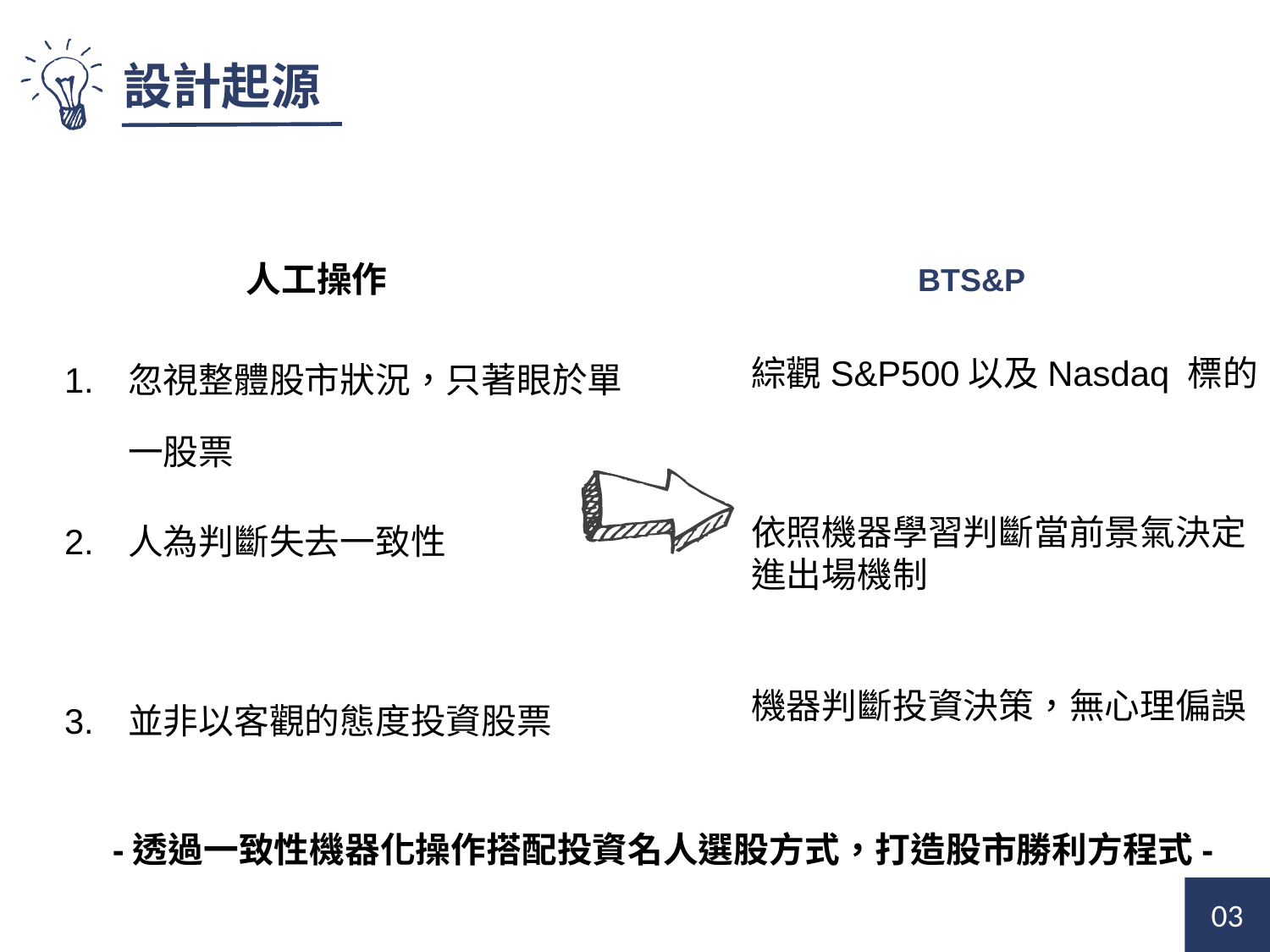

設計起源

人工操作
BTS&P
忽視整體股市狀況，只著眼於單一股票
人為判斷失去一致性

並非以客觀的態度投資股票

綜觀S&P500以及Nasdaq 標的

依照機器學習判斷當前景氣決定進出場機制

機器判斷投資決策，無心理偏誤
-透過一致性機器化操作搭配投資名人選股方式，打造股市勝利方程式-
03